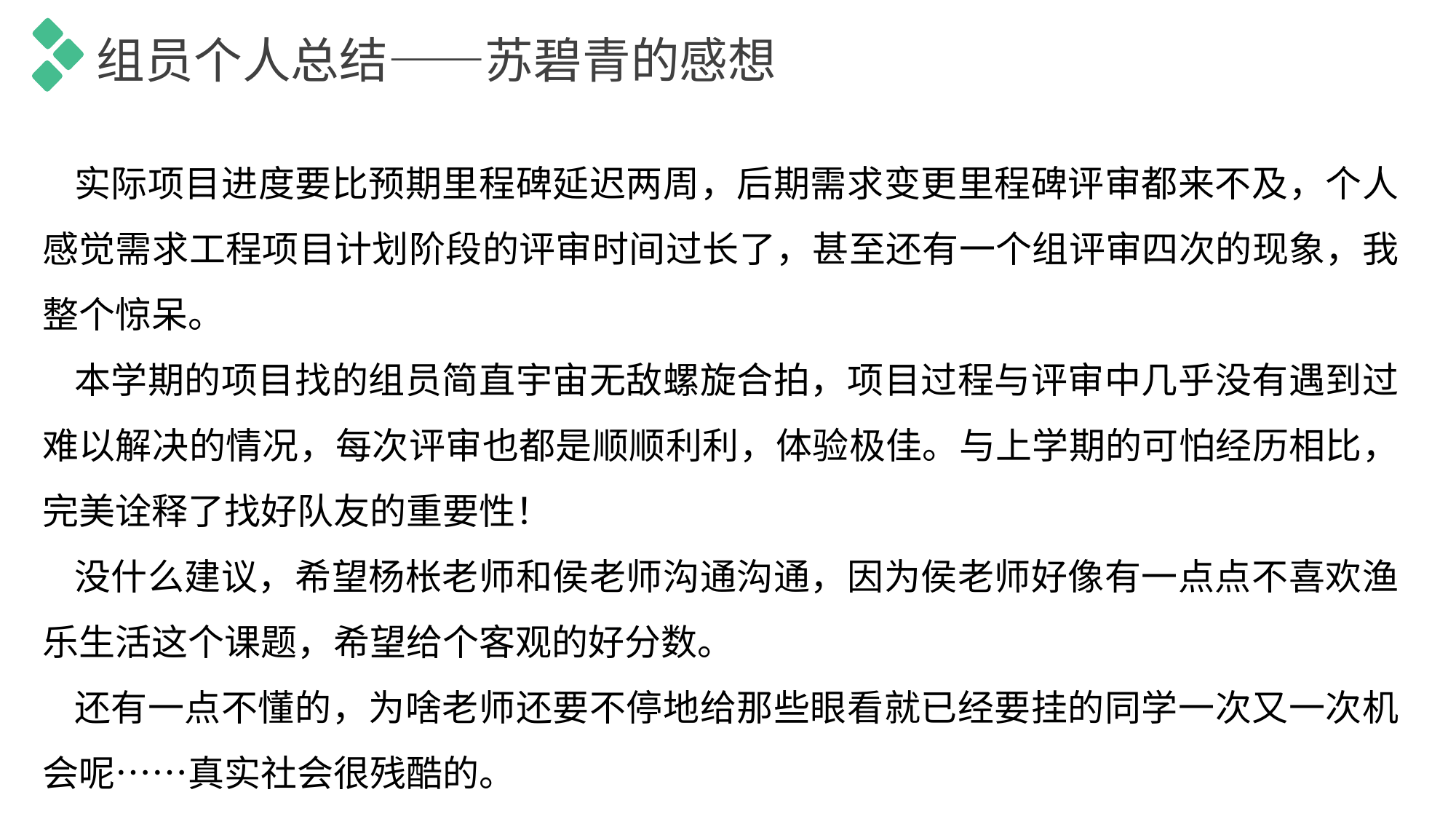

组员个人总结——苏碧青的感想

实际项目进度要比预期里程碑延迟两周，后期需求变更里程碑评审都来不及，个人感觉需求工程项目计划阶段的评审时间过长了，甚至还有一个组评审四次的现象，我整个惊呆。
本学期的项目找的组员简直宇宙无敌螺旋合拍，项目过程与评审中几乎没有遇到过难以解决的情况，每次评审也都是顺顺利利，体验极佳。与上学期的可怕经历相比，完美诠释了找好队友的重要性！
没什么建议，希望杨枨老师和侯老师沟通沟通，因为侯老师好像有一点点不喜欢渔乐生活这个课题，希望给个客观的好分数。
还有一点不懂的，为啥老师还要不停地给那些眼看就已经要挂的同学一次又一次机会呢……真实社会很残酷的。